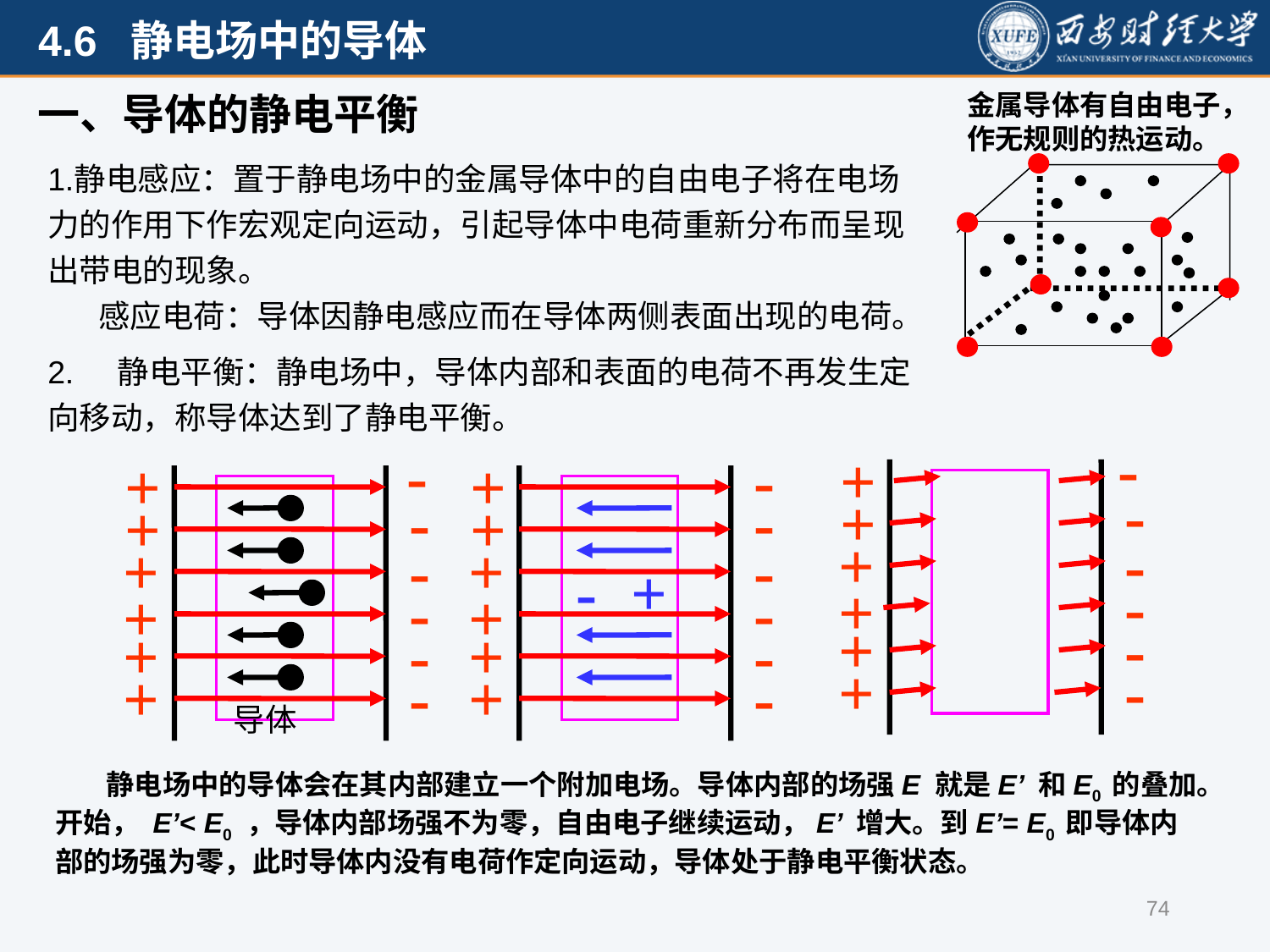

一、导体的静电平衡
金属导体有自由电子，作无规则的热运动。
静电感应：置于静电场中的金属导体中的自由电子将在电场力的作用下作宏观定向运动，引起导体中电荷重新分布而呈现出带电的现象。
      感应电荷：导体因静电感应而在导体两侧表面出现的电荷。
2.    静电平衡：静电场中，导体内部和表面的电荷不再发生定向移动，称导体达到了静电平衡。

-
+

-
+

+

-

-
+
+

-
+

-

-
+

-
+

+
-

-
+

+
-

+
-

导体
-
+

-
+

+
-

-
+

+
-

+
-

-
+

       静电场中的导体会在其内部建立一个附加电场。导体内部的场强E 就是E’ 和E0 的叠加。开始， E’< E0 ，导体内部场强不为零，自由电子继续运动，E’ 增大。到E’= E0 即导体内部的场强为零，此时导体内没有电荷作定向运动，导体处于静电平衡状态。
74